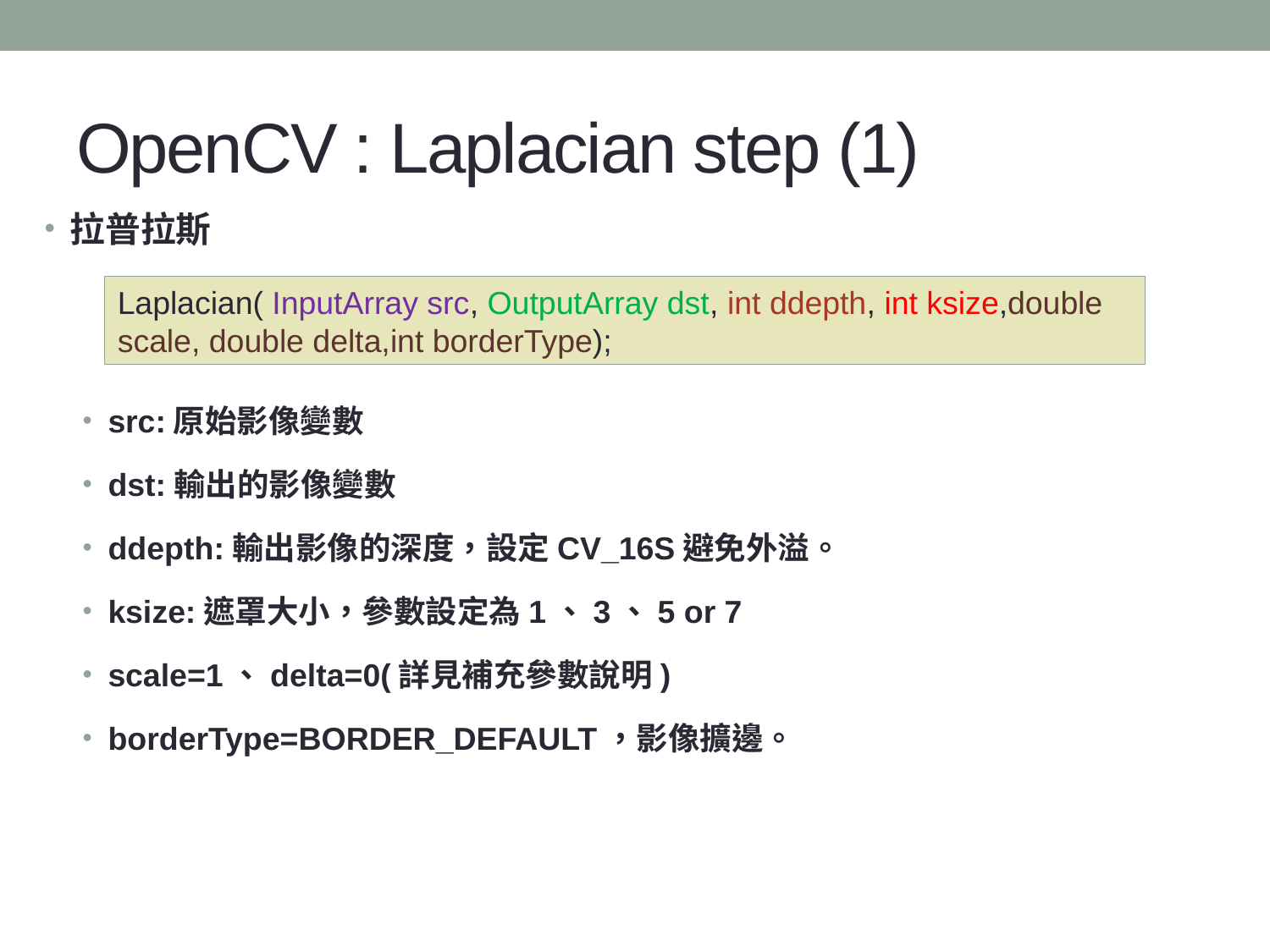

# OpenCV : Laplacian step (1)

拉普拉斯

src:原始影像變數
dst:輸出的影像變數
ddepth:輸出影像的深度，設定CV_16S避免外溢。
ksize:遮罩大小，參數設定為1、3、5 or 7
scale=1、delta=0(詳見補充參數說明)
borderType=BORDER_DEFAULT，影像擴邊。

Laplacian( InputArray src, OutputArray dst, int ddepth, int ksize,double scale, double delta,int borderType);